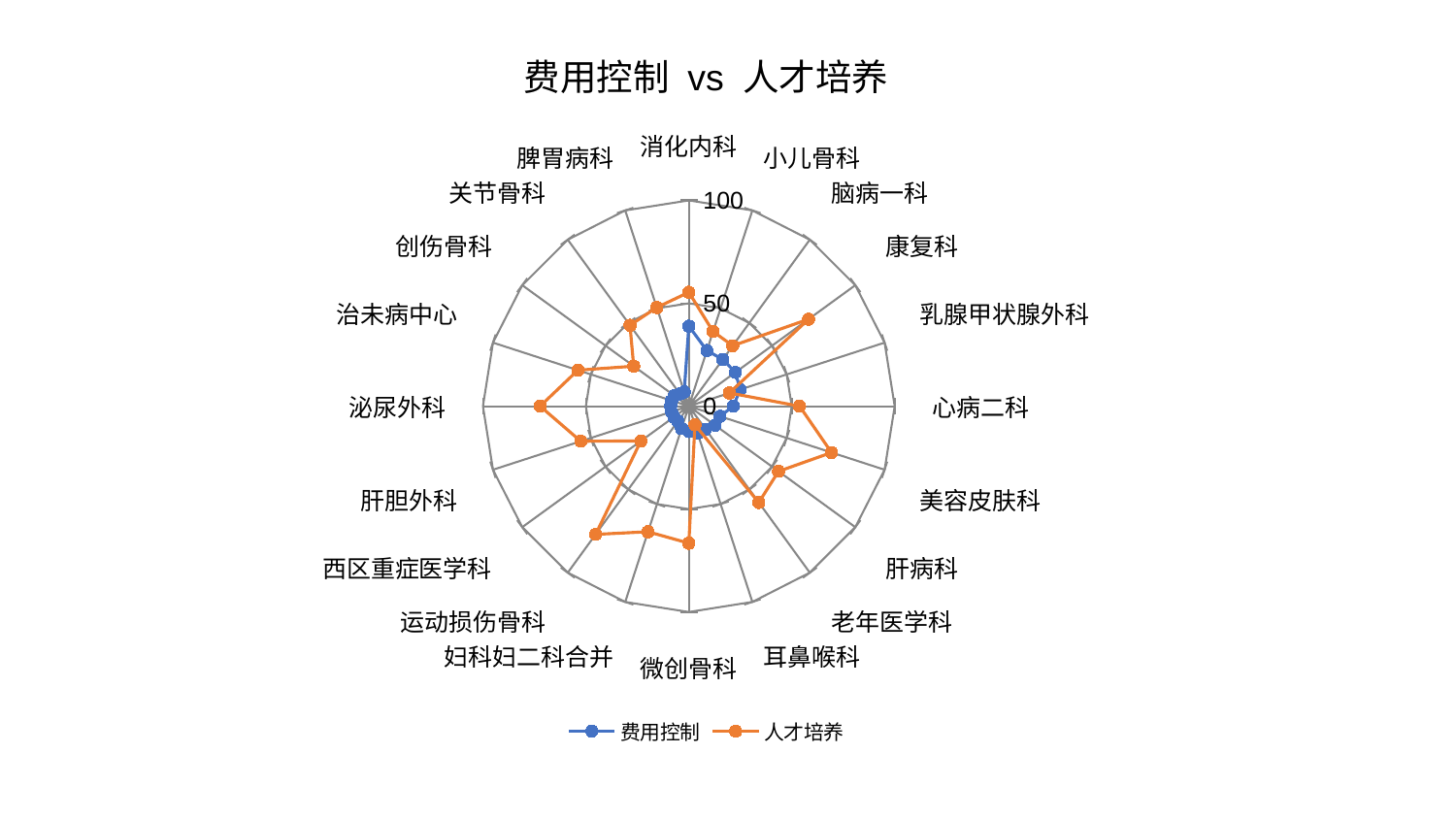

### Chart: 费用控制 vs 人才培养

| Category | 费用控制 | 人才培养 |
|---|---|---|
| 消化内科 | 38.92239579775596 | 55.36199516681171 |
| 小儿骨科 | 28.430737965853936 | 38.16277938768369 |
| 脑病一科 | 28.09140193579916 | 36.317368822291975 |
| 康复科 | 27.984025074080332 | 71.93823367068423 |
| 乳腺甲状腺外科 | 26.253419267144242 | 20.723730299587476 |
| 心病二科 | 21.632929586212917 | 53.824780780714775 |
| 美容皮肤科 | 15.897425333607274 | 72.89859545684196 |
| 肝病科 | 15.825327260750665 | 53.858794580088016 |
| 老年医学科 | 13.878703534929826 | 57.8465223695487 |
| 耳鼻喉科 | 13.86151901826371 | 9.560507157524759 |
| 微创骨科 | 12.34195163569311 | 66.578878050736 |
| 妇科妇二科合并 | 11.432780563848164 | 64.15139091896566 |
| 运动损伤骨科 | 8.969092690333902 | 76.99363719175481 |
| 西区重症医学科 | 8.944514870537926 | 28.777956558568178 |
| 肝胆外科 | 8.855185025360267 | 55.16282461791398 |
| 泌尿外科 | 8.840043291617889 | 72.21767227079572 |
| 治未病中心 | 8.787499311379301 | 56.656726554507436 |
| 创伤骨科 | 8.747336572440034 | 33.08372347814194 |
| 关节骨科 | 7.372120373295337 | 48.60007203692599 |
| 脾胃病科 | 7.293987950084332 | 50.41016935726307 |
48